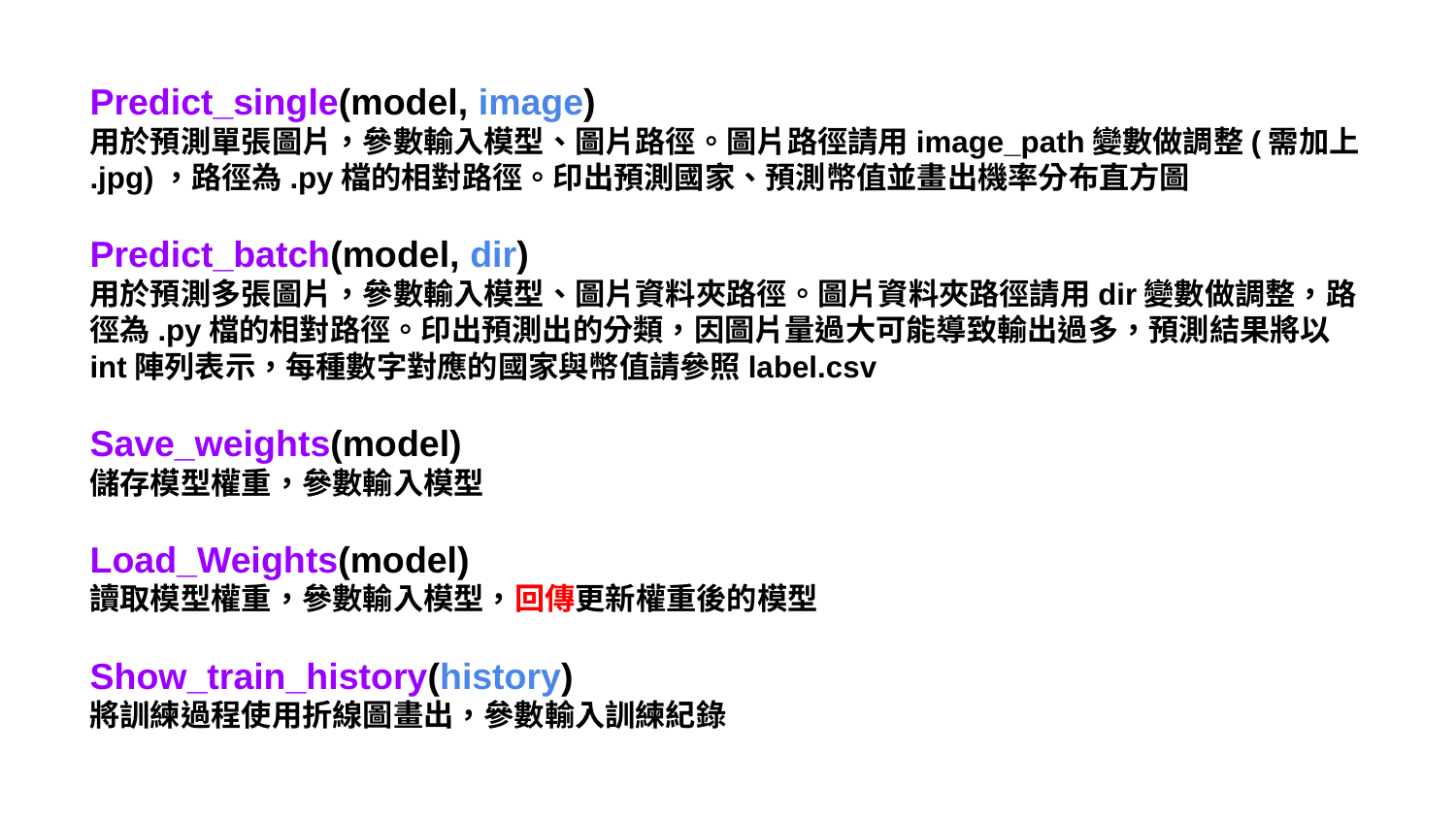

Predict_single(model, image)
用於預測單張圖片，參數輸入模型、圖片路徑。圖片路徑請用image_path變數做調整(需加上
.jpg)，路徑為.py檔的相對路徑。印出預測國家、預測幣值並畫出機率分布直方圖

Predict_batch(model, dir)
用於預測多張圖片，參數輸入模型、圖片資料夾路徑。圖片資料夾路徑請用dir變數做調整，路徑為.py檔的相對路徑。印出預測出的分類，因圖片量過大可能導致輸出過多，預測結果將以int陣列表示，每種數字對應的國家與幣值請參照label.csv

Save_weights(model)
儲存模型權重，參數輸入模型

Load_Weights(model)
讀取模型權重，參數輸入模型，回傳更新權重後的模型

Show_train_history(history)
將訓練過程使用折線圖畫出，參數輸入訓練紀錄